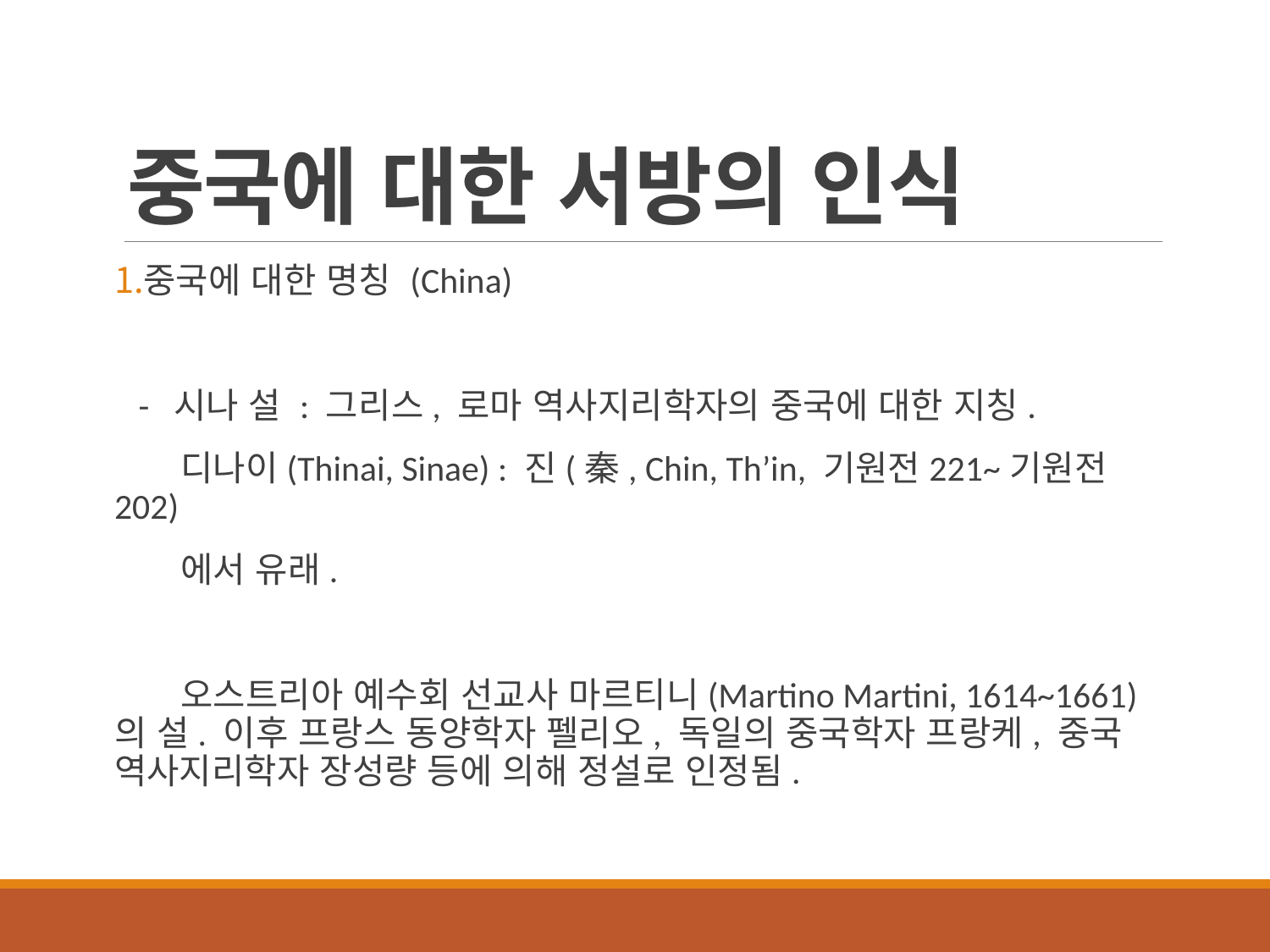

# 중국에 대한 서방의 인식
중국에 대한 명칭 (China)

  -  시나 설 : 그리스, 로마 역사지리학자의 중국에 대한 지칭.
     디나이(Thinai, Sinae) : 진(秦, Chin, Th’in, 기원전221~기원전202)
     에서 유래.

     오스트리아 예수회 선교사 마르티니(Martino Martini, 1614~1661)의 설. 이후 프랑스 동양학자 펠리오, 독일의 중국학자 프랑케, 중국 역사지리학자 장성량 등에 의해 정설로 인정됨.